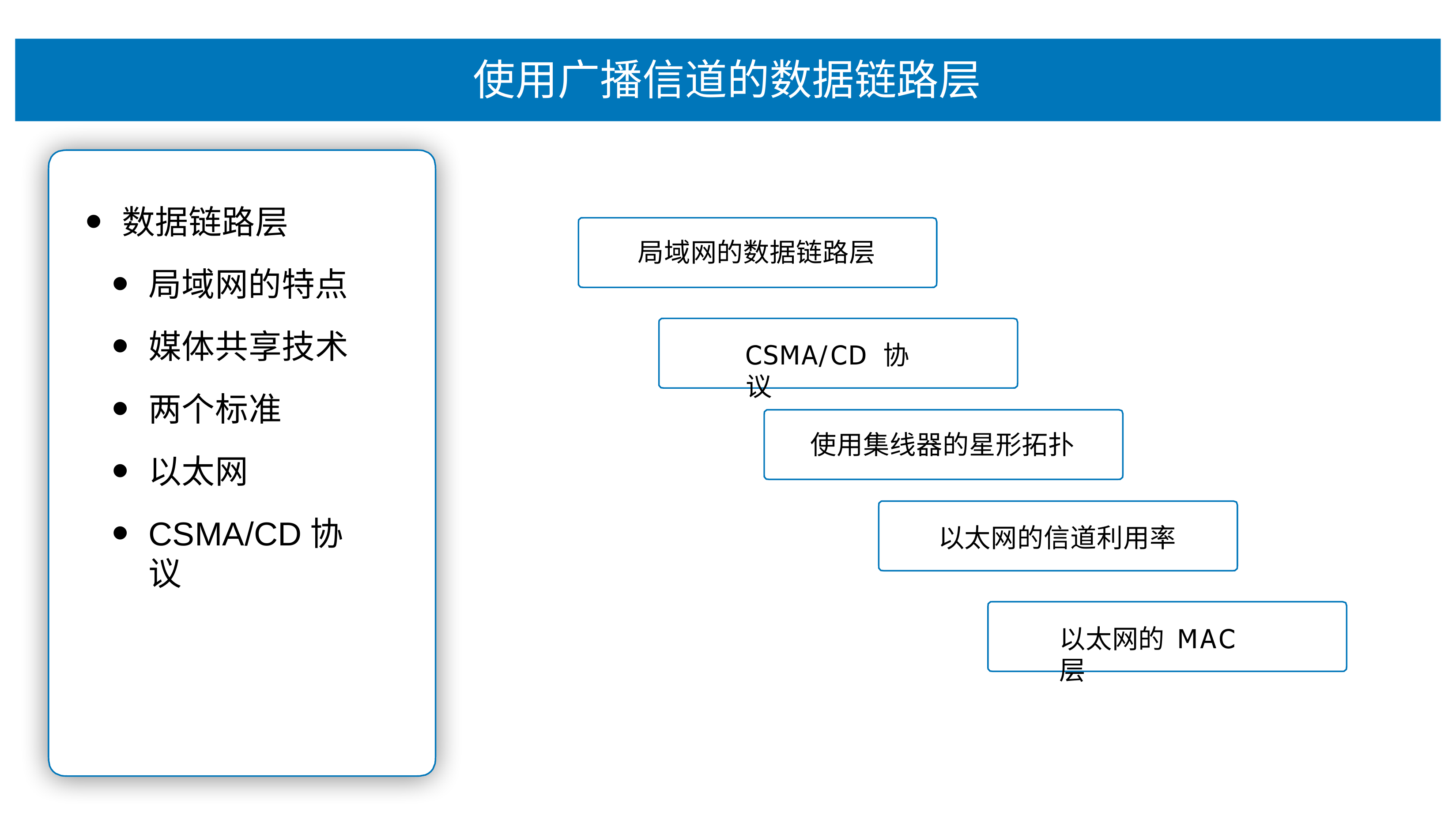

# 使⽤⼴播信道的数据链路层

数据链路层
局域⽹的特点
媒体共享技术
两个标准
以太⽹
CSMA/CD协议

局域⽹的数据链路层

CSMA/CD 协议

使⽤集线器的星形拓扑

以太⽹的信道利⽤率

以太⽹的 MAC 层